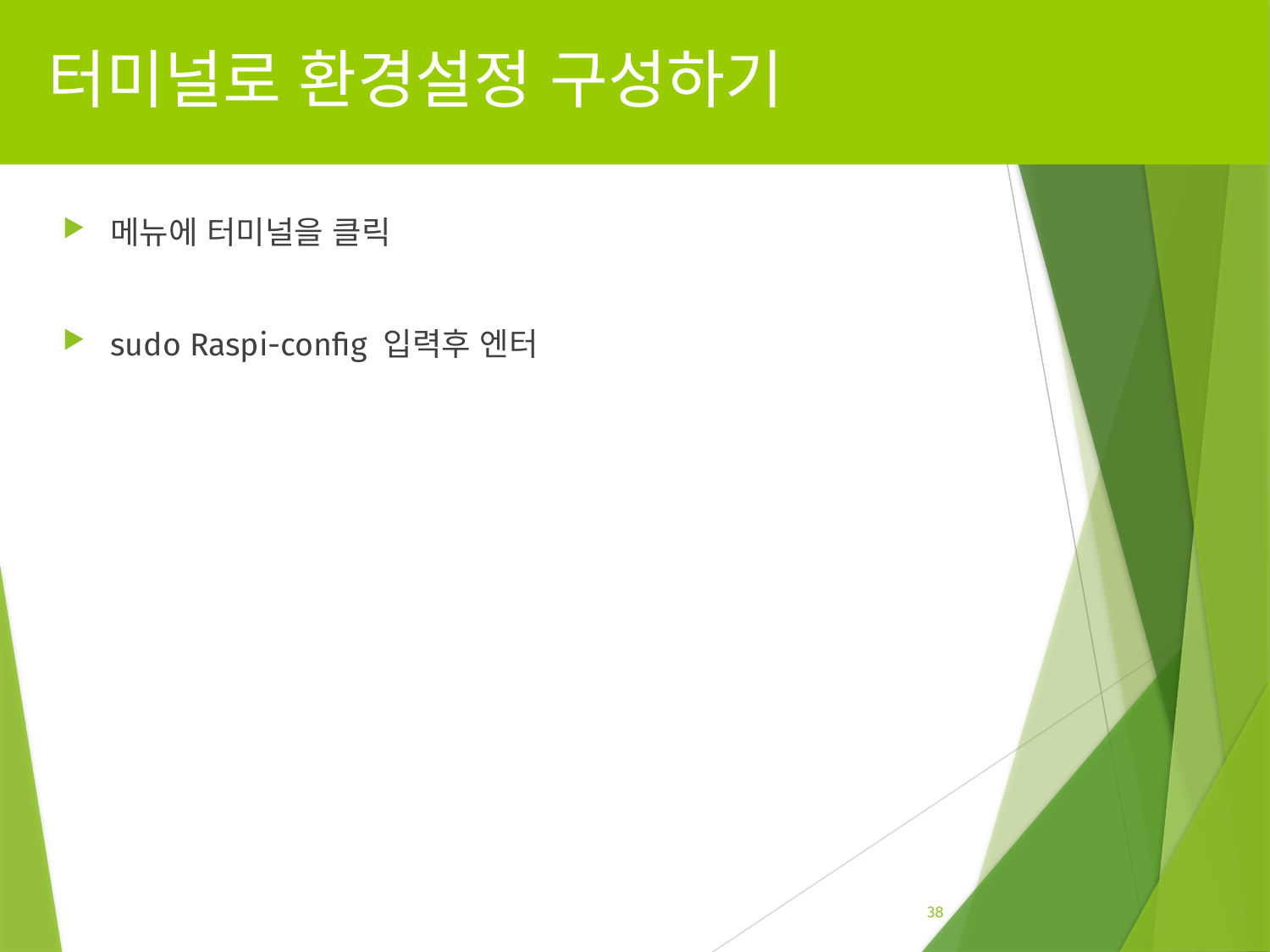

# 터미널로 환경설정 구성하기
메뉴에 터미널을 클릭

sudo Raspi-config 입력후 엔터
38